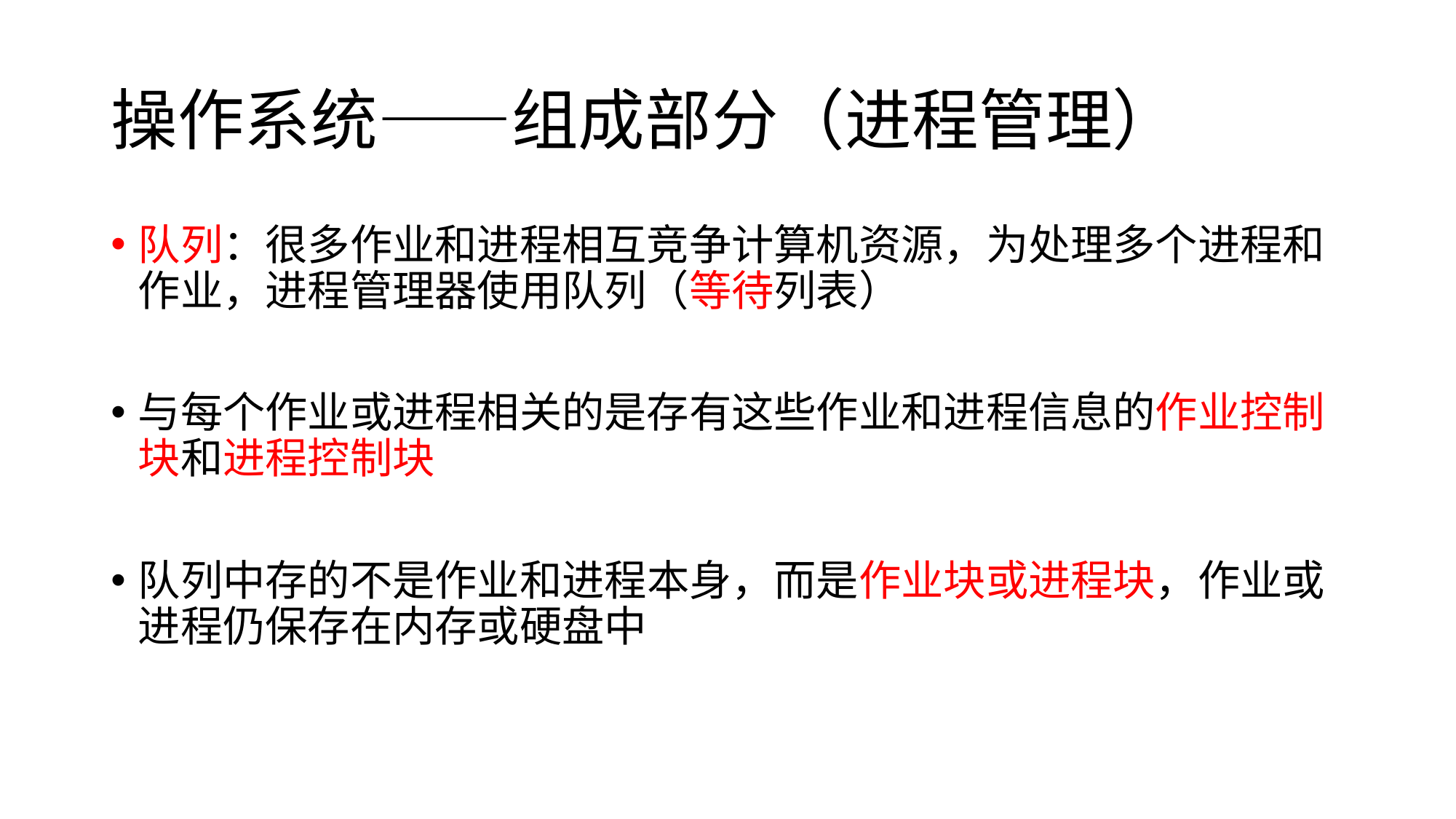

# 操作系统——组成部分（进程管理）
队列：很多作业和进程相互竞争计算机资源，为处理多个进程和作业，进程管理器使用队列（等待列表）

与每个作业或进程相关的是存有这些作业和进程信息的作业控制块和进程控制块

队列中存的不是作业和进程本身，而是作业块或进程块，作业或进程仍保存在内存或硬盘中